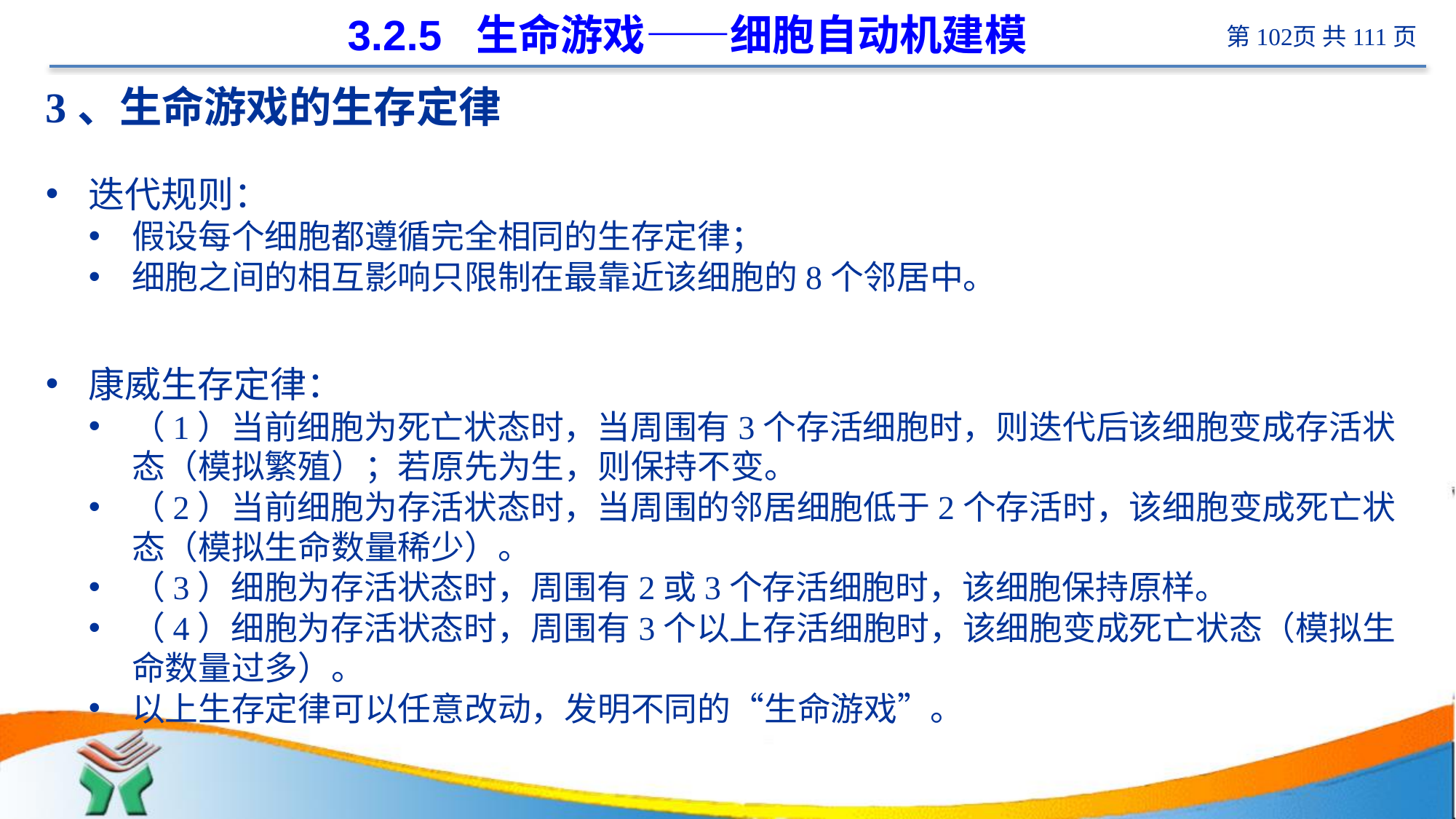

# 3.2.5  生命游戏——细胞自动机建模
3、生命游戏的生存定律

迭代规则：
假设每个细胞都遵循完全相同的生存定律；
细胞之间的相互影响只限制在最靠近该细胞的8个邻居中。

康威生存定律：
（1）当前细胞为死亡状态时，当周围有3个存活细胞时，则迭代后该细胞变成存活状态（模拟繁殖）；若原先为生，则保持不变。
（2）当前细胞为存活状态时，当周围的邻居细胞低于2个存活时，该细胞变成死亡状态（模拟生命数量稀少）。
（3）细胞为存活状态时，周围有2或3个存活细胞时，该细胞保持原样。
（4）细胞为存活状态时，周围有3个以上存活细胞时，该细胞变成死亡状态（模拟生命数量过多）。
以上生存定律可以任意改动，发明不同的“生命游戏”。